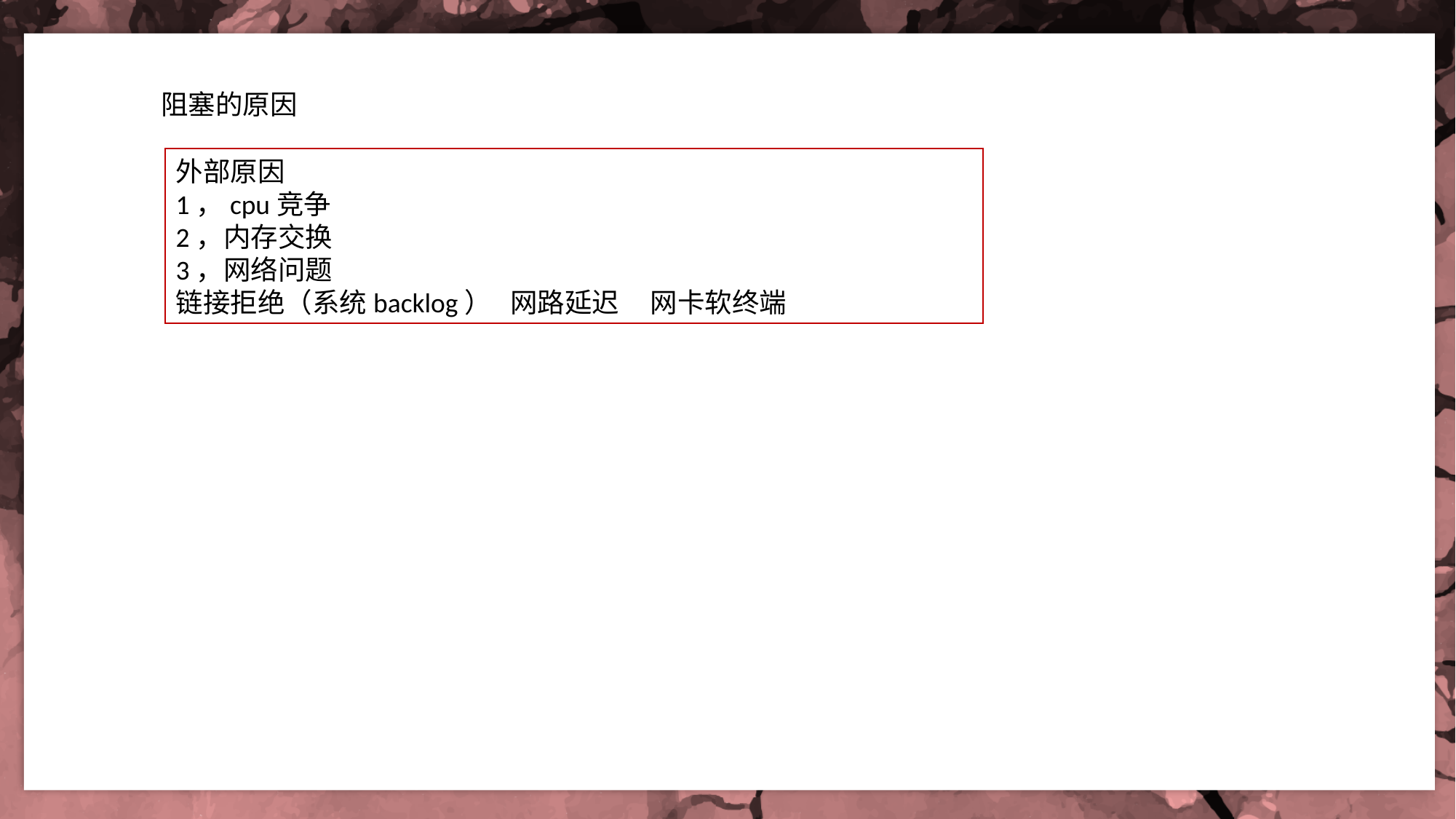

阻塞的原因
外部原因
1，cpu竞争
2，内存交换
3，网络问题
链接拒绝（系统backlog）   网路延迟     网卡软终端